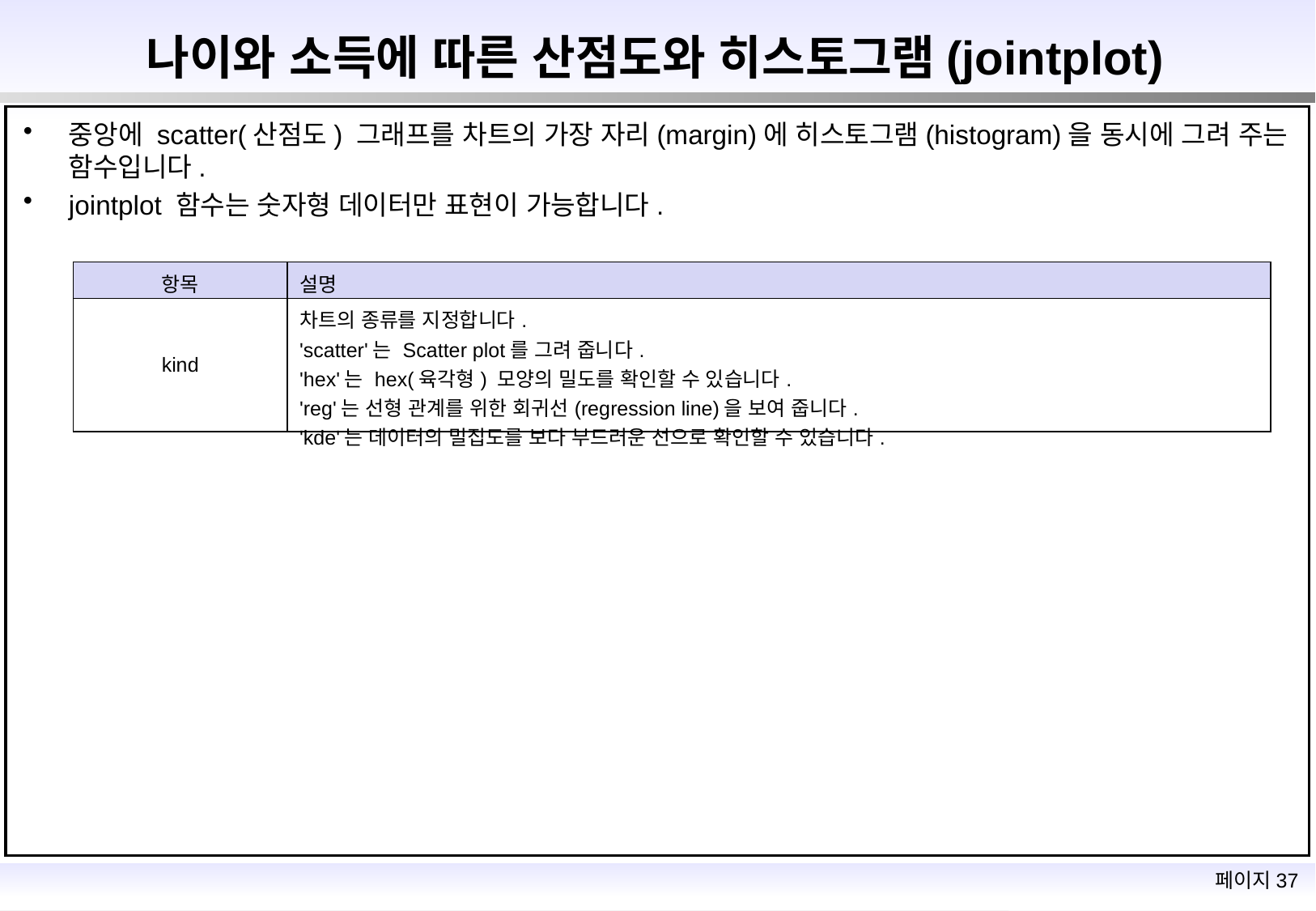

# 나이와 소득에 따른 산점도와 히스토그램(jointplot)
중앙에 scatter(산점도) 그래프를 차트의 가장 자리(margin)에 히스토그램(histogram)을 동시에 그려 주는 함수입니다.
jointplot 함수는 숫자형 데이터만 표현이 가능합니다.
| 항목 | 설명 |
| --- | --- |
| kind | 차트의 종류를 지정합니다. 'scatter'는 Scatter plot를 그려 줍니다. 'hex'는 hex(육각형) 모양의 밀도를 확인할 수 있습니다. 'reg'는 선형 관계를 위한 회귀선(regression line)을 보여 줍니다. 'kde'는 데이터의 밀집도를 보다 부드러운 선으로 확인할 수 있습니다. |